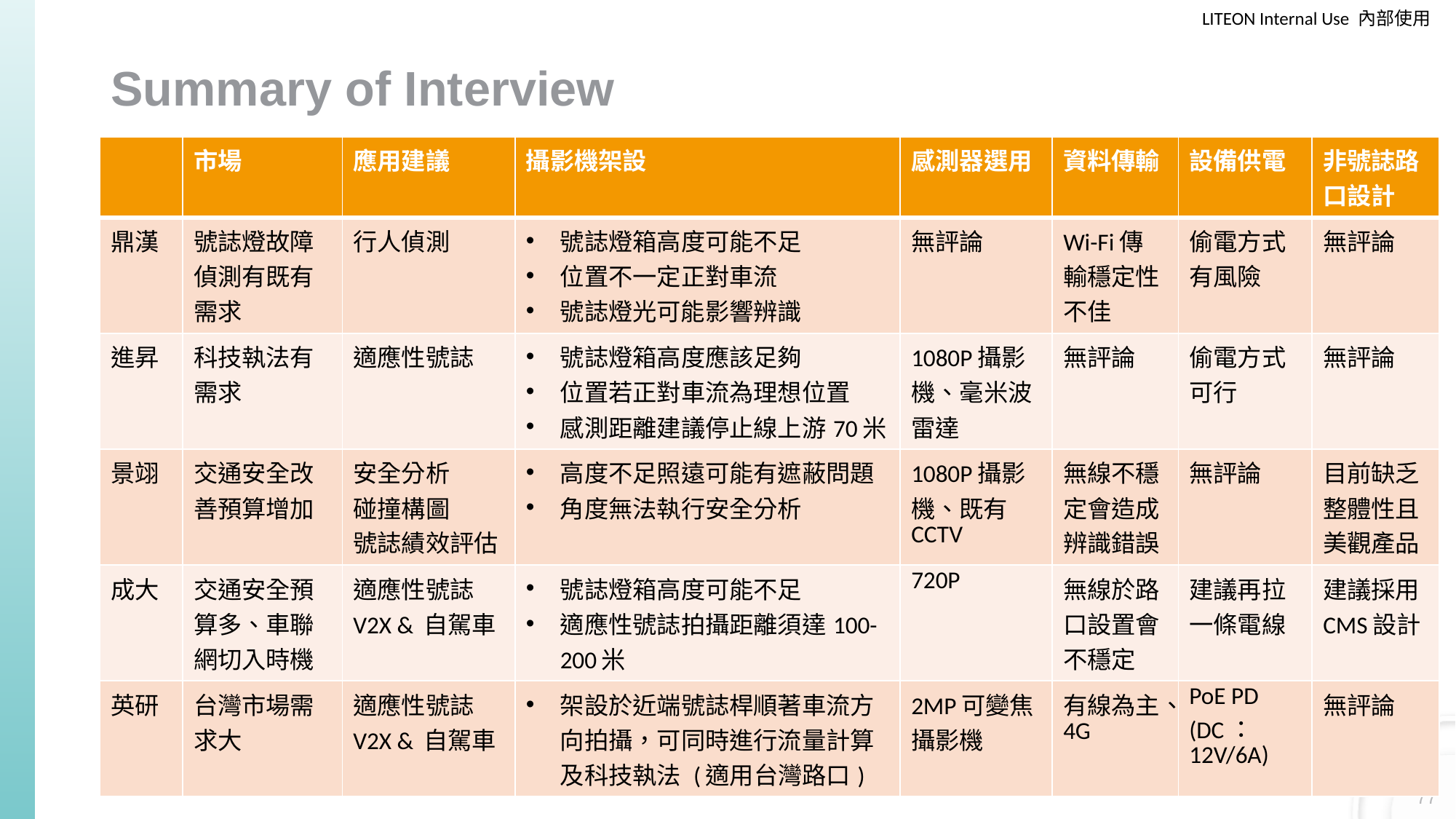

# Summary of Interview
|  | 市場 | 應用建議 | 攝影機架設 | 感測器選用 | 資料傳輸 | 設備供電 | 非號誌路口設計 |
| --- | --- | --- | --- | --- | --- | --- | --- |
| 鼎漢 | 號誌燈故障偵測有既有需求 | 行人偵測 | 號誌燈箱高度可能不足 位置不一定正對車流 號誌燈光可能影響辨識 | 無評論 | Wi-Fi傳輸穩定性不佳 | 偷電方式有風險 | 無評論 |
| 進昇 | 科技執法有需求 | 適應性號誌 | 號誌燈箱高度應該足夠 位置若正對車流為理想位置 感測距離建議停止線上游70米 | 1080P攝影機、毫米波雷達 | 無評論 | 偷電方式可行 | 無評論 |
| 景翊 | 交通安全改善預算增加 | 安全分析 碰撞構圖 號誌績效評估 | 高度不足照遠可能有遮蔽問題 角度無法執行安全分析 | 1080P攝影機、既有CCTV | 無線不穩定會造成辨識錯誤 | 無評論 | 目前缺乏整體性且美觀產品 |
| 成大 | 交通安全預算多、車聯網切入時機 | 適應性號誌 V2X & 自駕車 | 號誌燈箱高度可能不足 適應性號誌拍攝距離須達100-200米 | 720P | 無線於路口設置會不穩定 | 建議再拉一條電線 | 建議採用CMS設計 |
| 英研 | 台灣市場需求大 | 適應性號誌 V2X & 自駕車 | 架設於近端號誌桿順著車流方向拍攝，可同時進行流量計算及科技執法 (適用台灣路口) | 2MP可變焦攝影機 | 有線為主、4G | PoE PD (DC：12V/6A) | 無評論 |
77